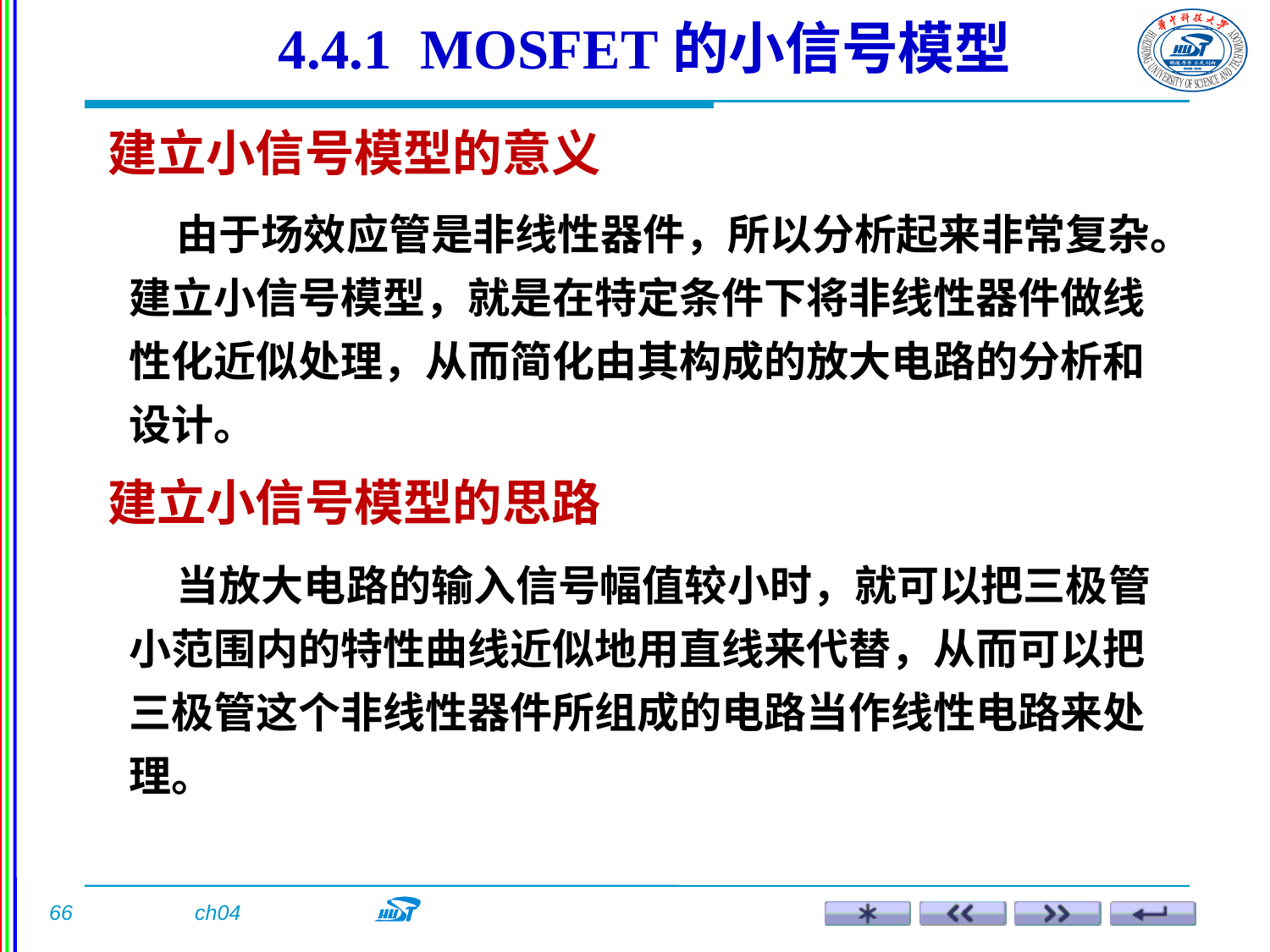

4.4.1  MOSFET的小信号模型
建立小信号模型的意义
    由于场效应管是非线性器件，所以分析起来非常复杂。建立小信号模型，就是在特定条件下将非线性器件做线性化近似处理，从而简化由其构成的放大电路的分析和设计。
建立小信号模型的思路
    当放大电路的输入信号幅值较小时，就可以把三极管小范围内的特性曲线近似地用直线来代替，从而可以把三极管这个非线性器件所组成的电路当作线性电路来处理。